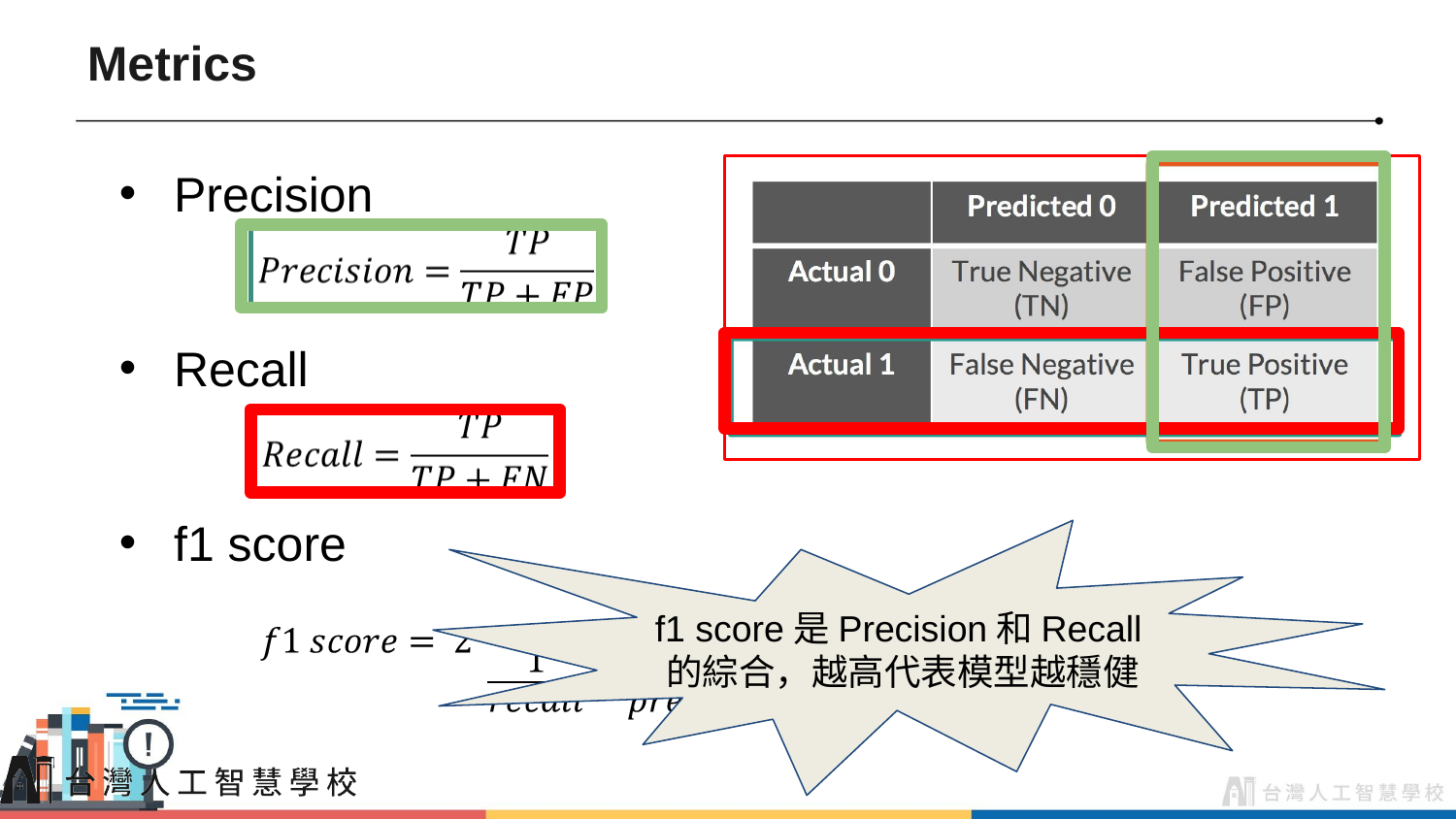

# Metrics

Precision

Recall

f1 score

f1 score是Precision和Recall的綜合，越高代表模型越穩健